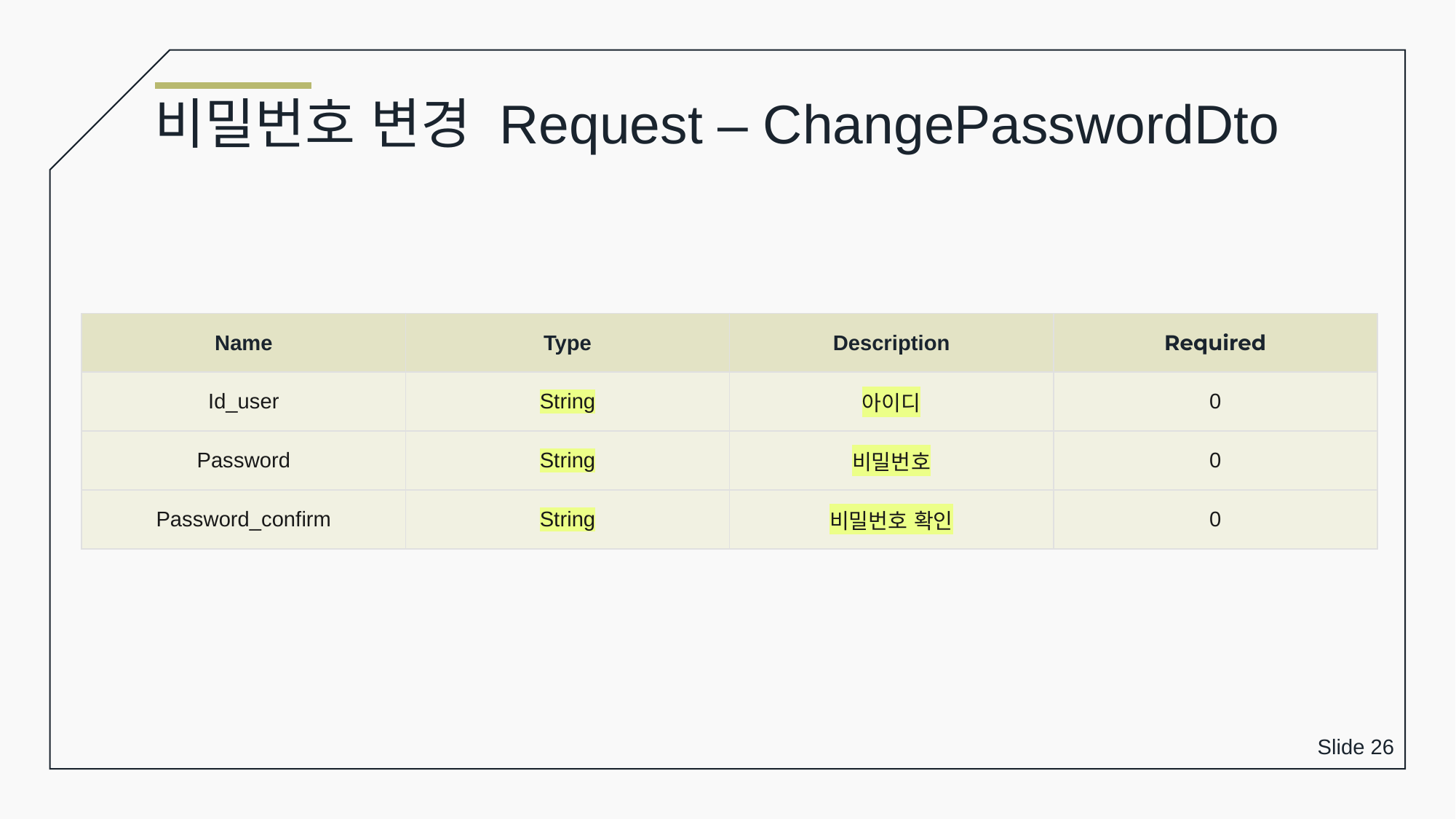

비밀번호 변경 Request – ChangePasswordDto

| Name | Type | Description | Required |
| --- | --- | --- | --- |
| Id\_user | String | 아이디 | 0 |
| Password | String | 비밀번호 | 0 |
| Password\_confirm | String | 비밀번호 확인 | 0 |